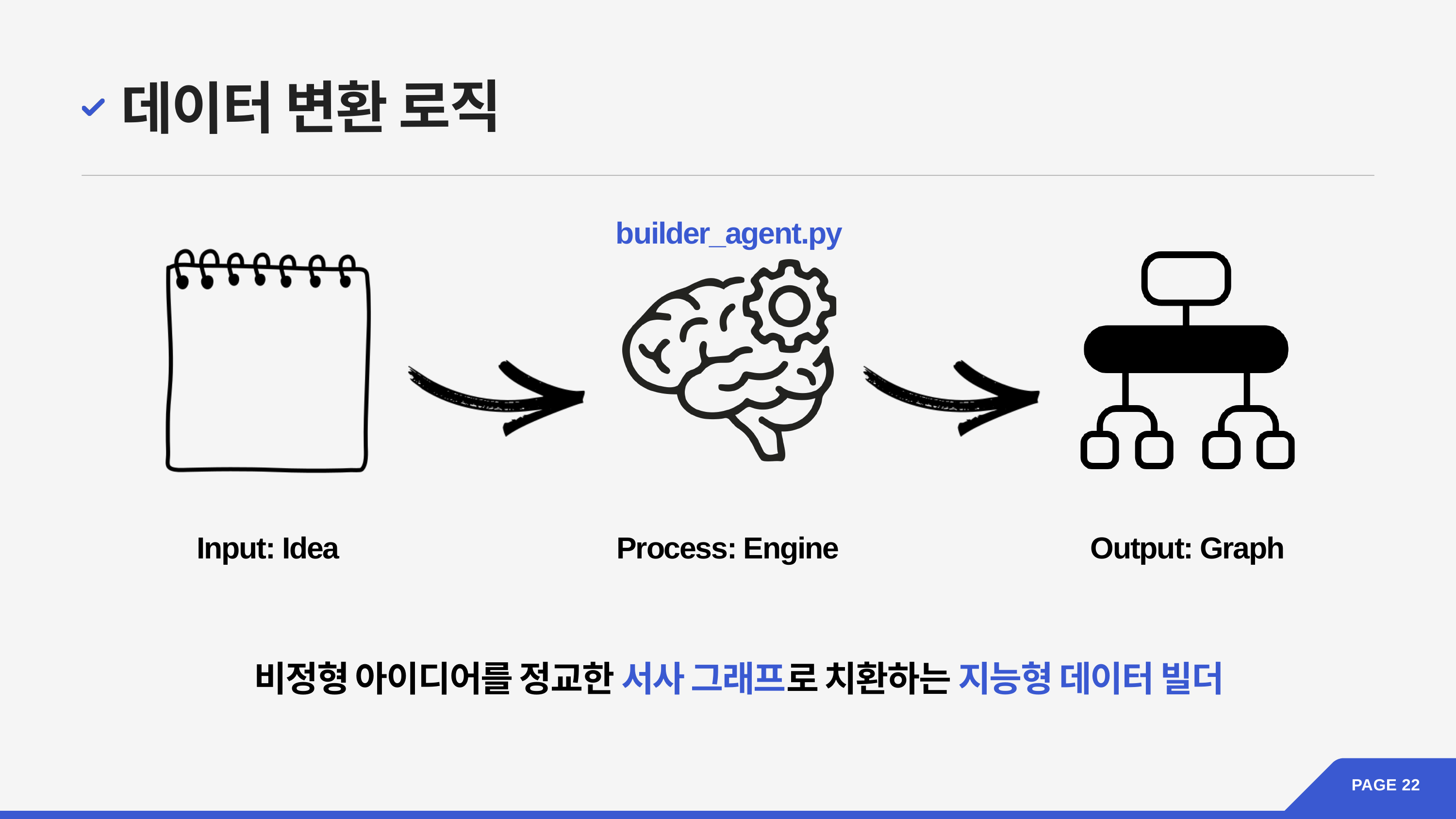

데이터 변환 로직

builder_agent.py

Input: Idea
Process: Engine
Output: Graph
비정형 아이디어를 정교한 서사 그래프로 치환하는 지능형 데이터 빌더

PAGE 22